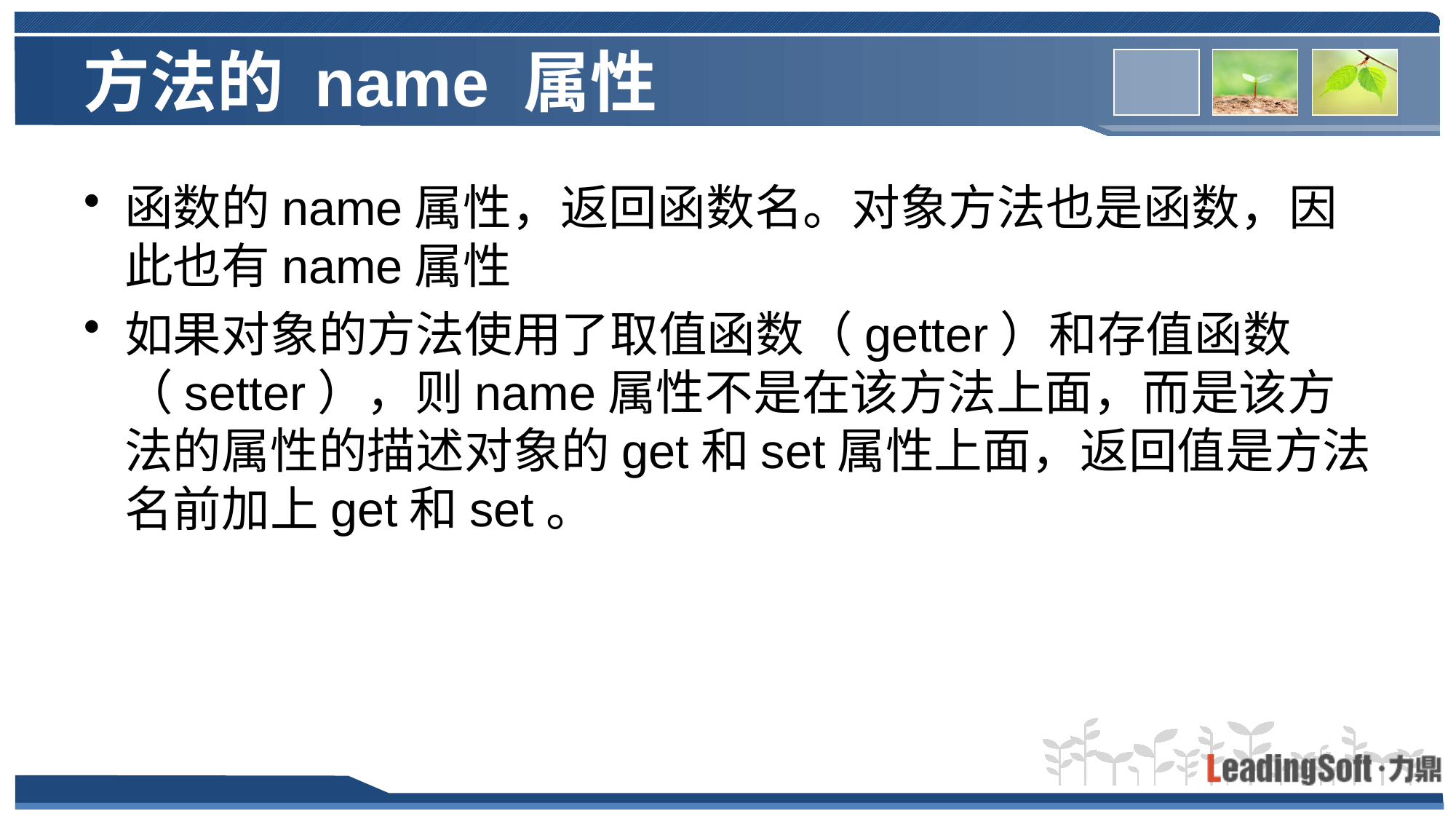

# 方法的 name 属性
函数的name属性，返回函数名。对象方法也是函数，因此也有name属性
如果对象的方法使用了取值函数（getter）和存值函数（setter），则name属性不是在该方法上面，而是该方法的属性的描述对象的get和set属性上面，返回值是方法名前加上get和set。